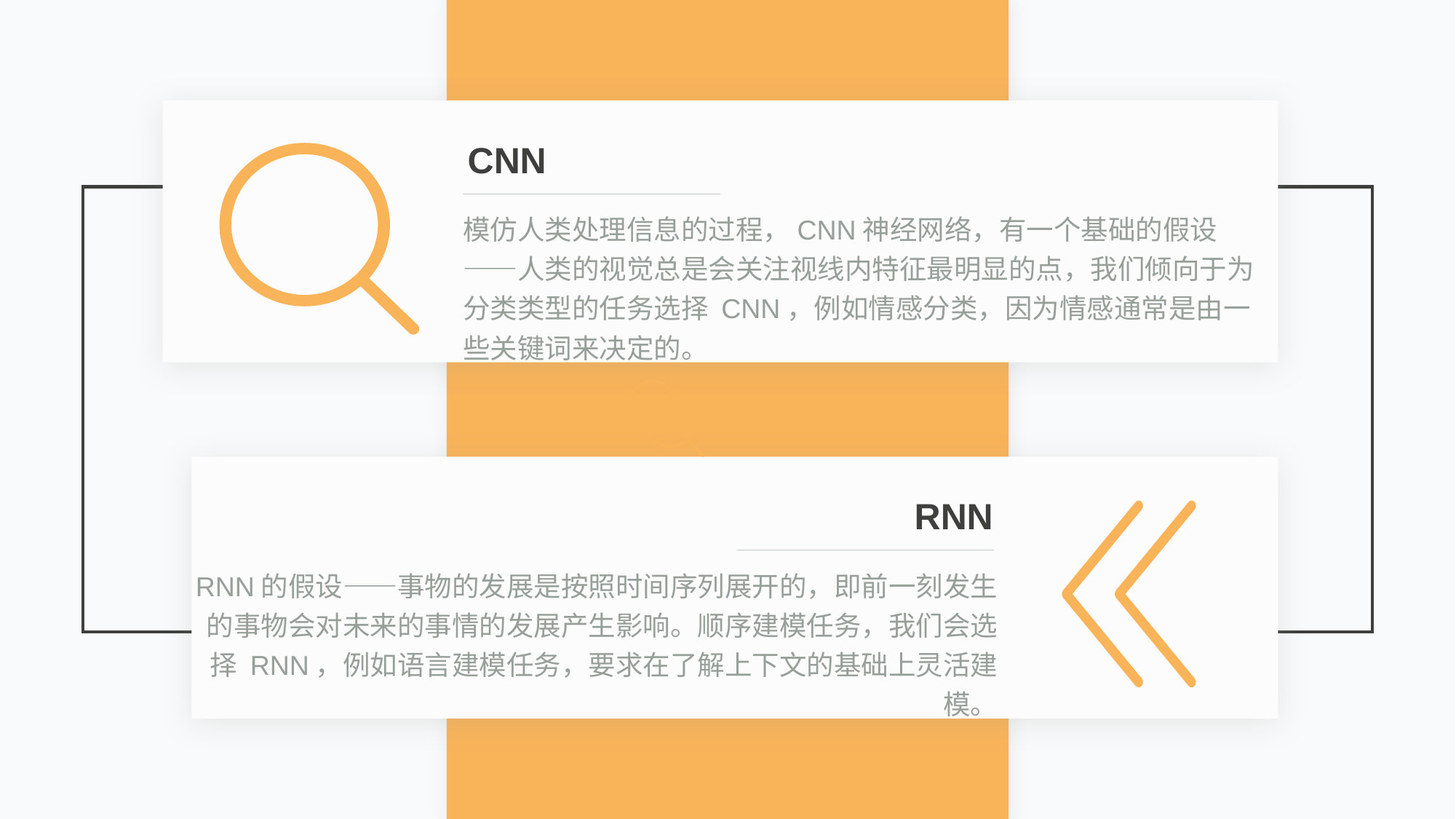

CNN

模仿人类处理信息的过程，CNN神经网络，有一个基础的假设——人类的视觉总是会关注视线内特征最明显的点，我们倾向于为分类类型的任务选择 CNN，例如情感分类，因为情感通常是由一些关键词来决定的。

RNN

RNN的假设——事物的发展是按照时间序列展开的，即前一刻发生的事物会对未来的事情的发展产生影响。顺序建模任务，我们会选择 RNN，例如语言建模任务，要求在了解上下文的基础上灵活建模。